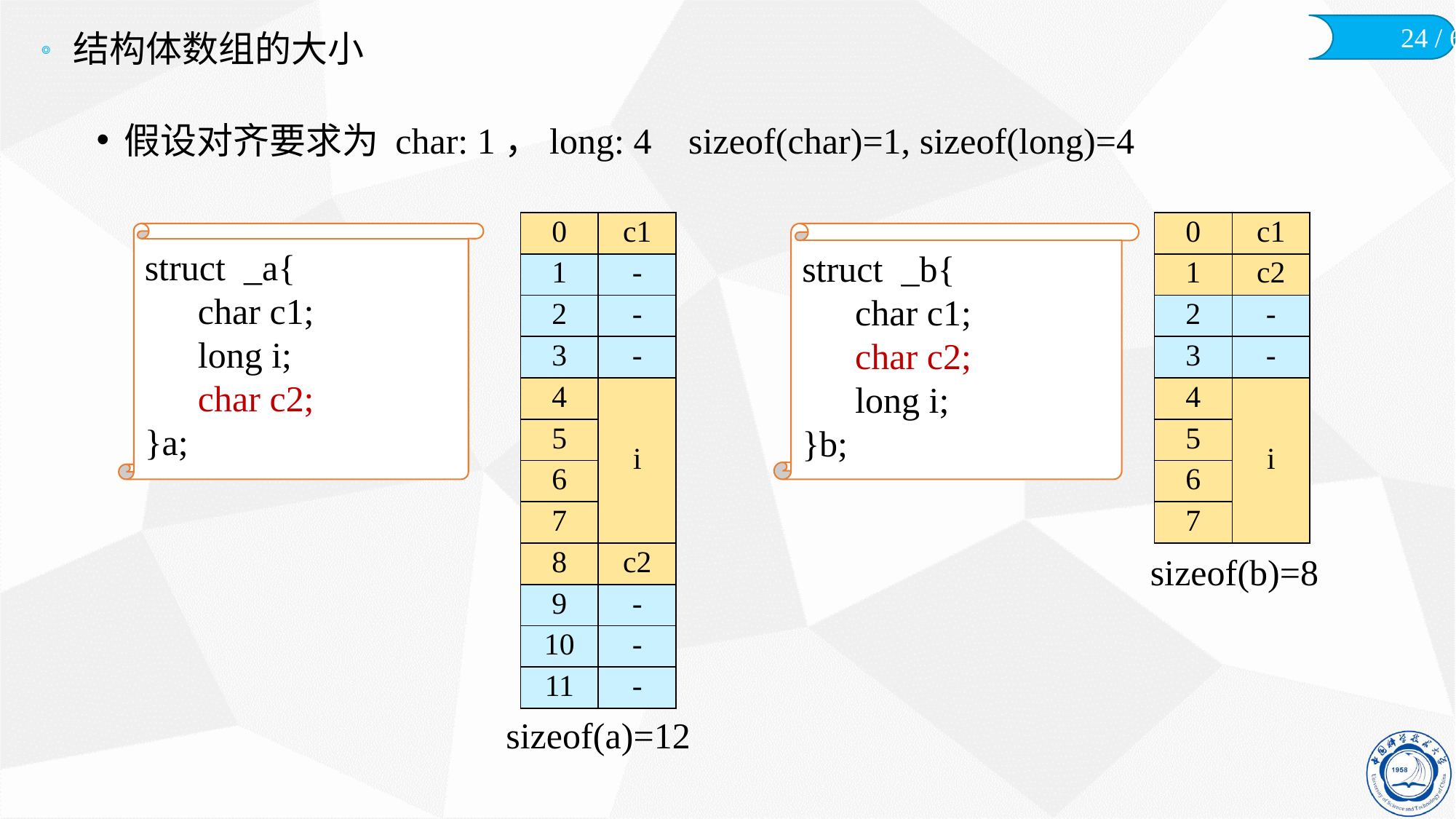

# 结构体数组的大小
假设对齐要求为 char: 1，long: 4

sizeof(char)=1, sizeof(long)=4
| 0 | c1 |
| --- | --- |
| 1 | - |
| 2 | - |
| 3 | - |
| 4 | i |
| 5 |  |
| 6 |  |
| 7 |  |
| 8 | c2 |
| 9 | - |
| 10 | - |
| 11 | - |
| 0 | c1 |
| --- | --- |
| 1 | c2 |
| 2 | - |
| 3 | - |
| 4 | i |
| 5 |  |
| 6 |  |
| 7 |  |
struct  _a{
	char c1;
	long i;
	char c2;
}a;
struct  _b{
	char c1;
	char c2;
	long i;
}b;
sizeof(b)=8
sizeof(a)=12